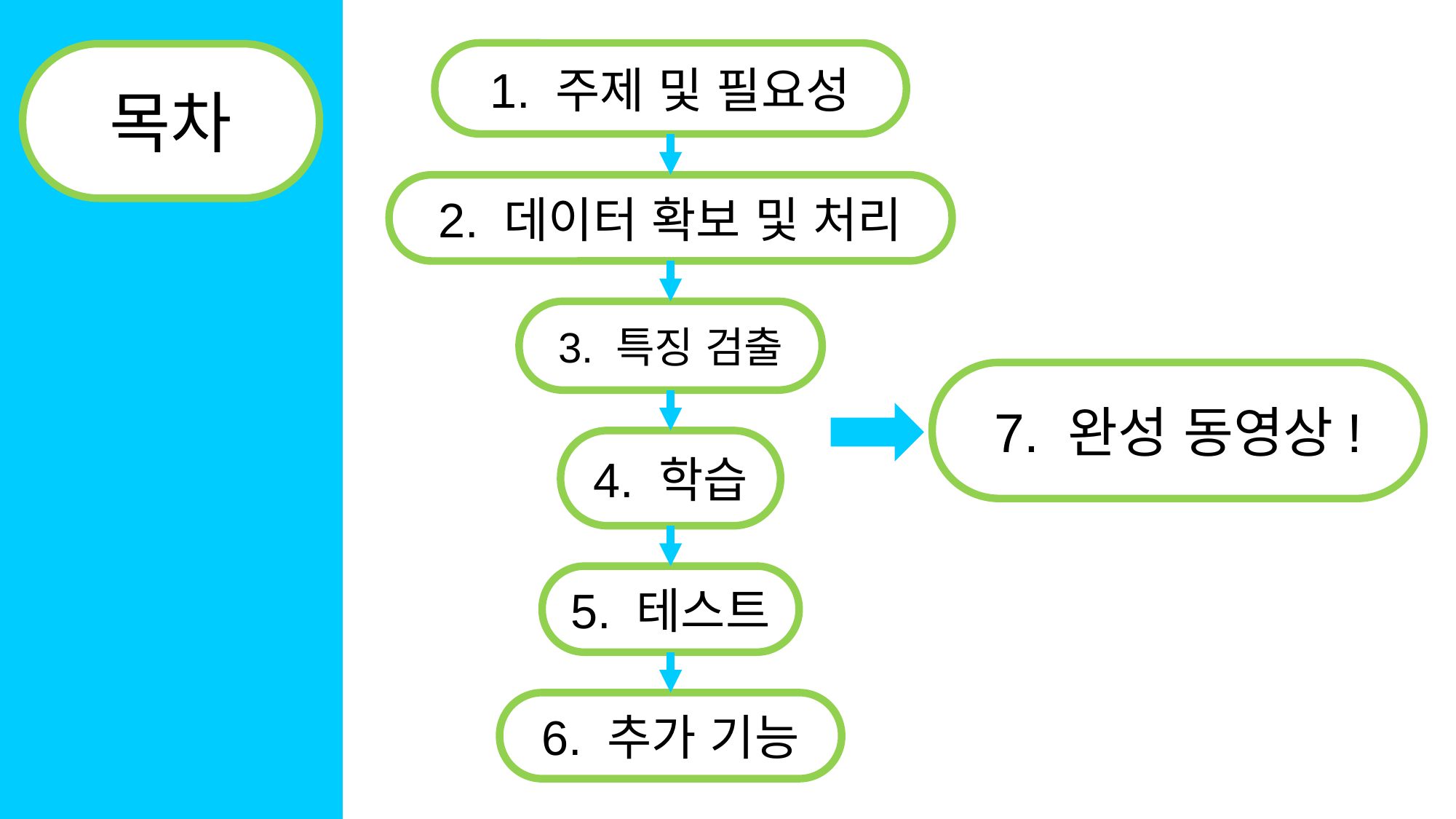

1. 주제 및 필요성
목차
2. 데이터 확보 및 처리
3. 특징 검출
7. 완성 동영상!

4. 학습
5. 테스트
6. 추가 기능